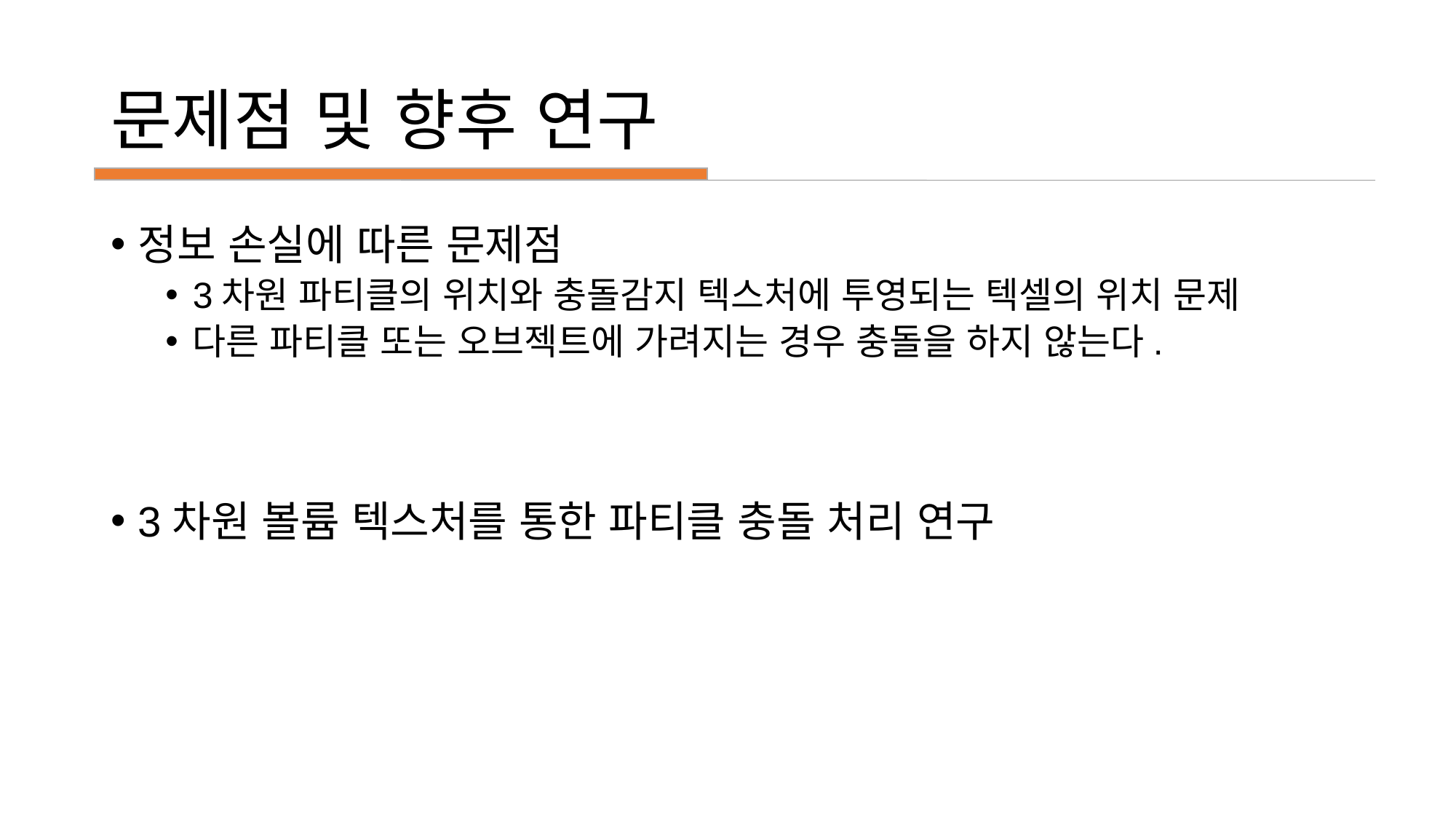

# 문제점 및 향후 연구
정보 손실에 따른 문제점
3차원 파티클의 위치와 충돌감지 텍스처에 투영되는 텍셀의 위치 문제
다른 파티클 또는 오브젝트에 가려지는 경우 충돌을 하지 않는다.

3차원 볼륨 텍스처를 통한 파티클 충돌 처리 연구